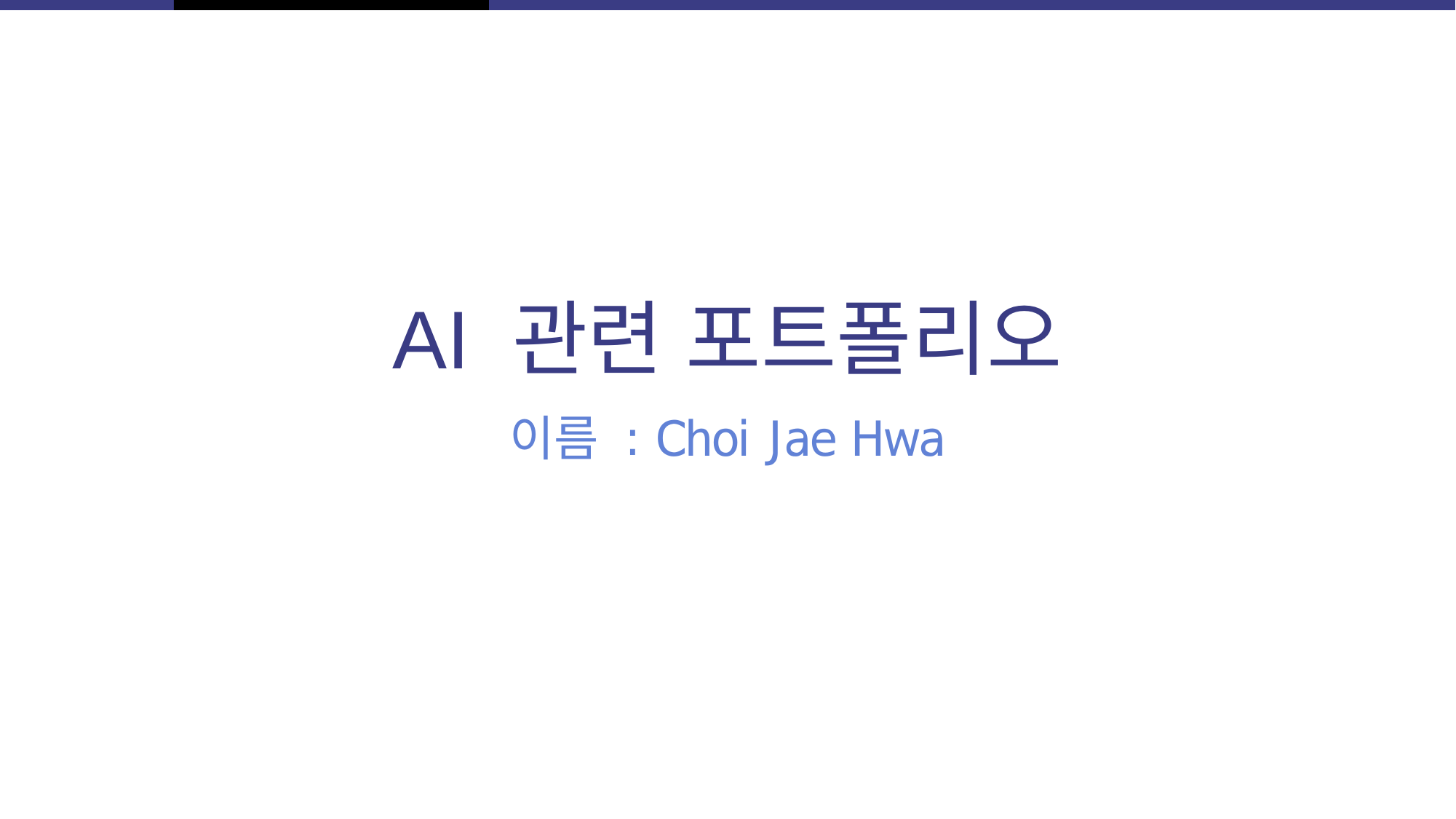

# AI 관련 포트폴리오
이름 : Choi Jae Hwa